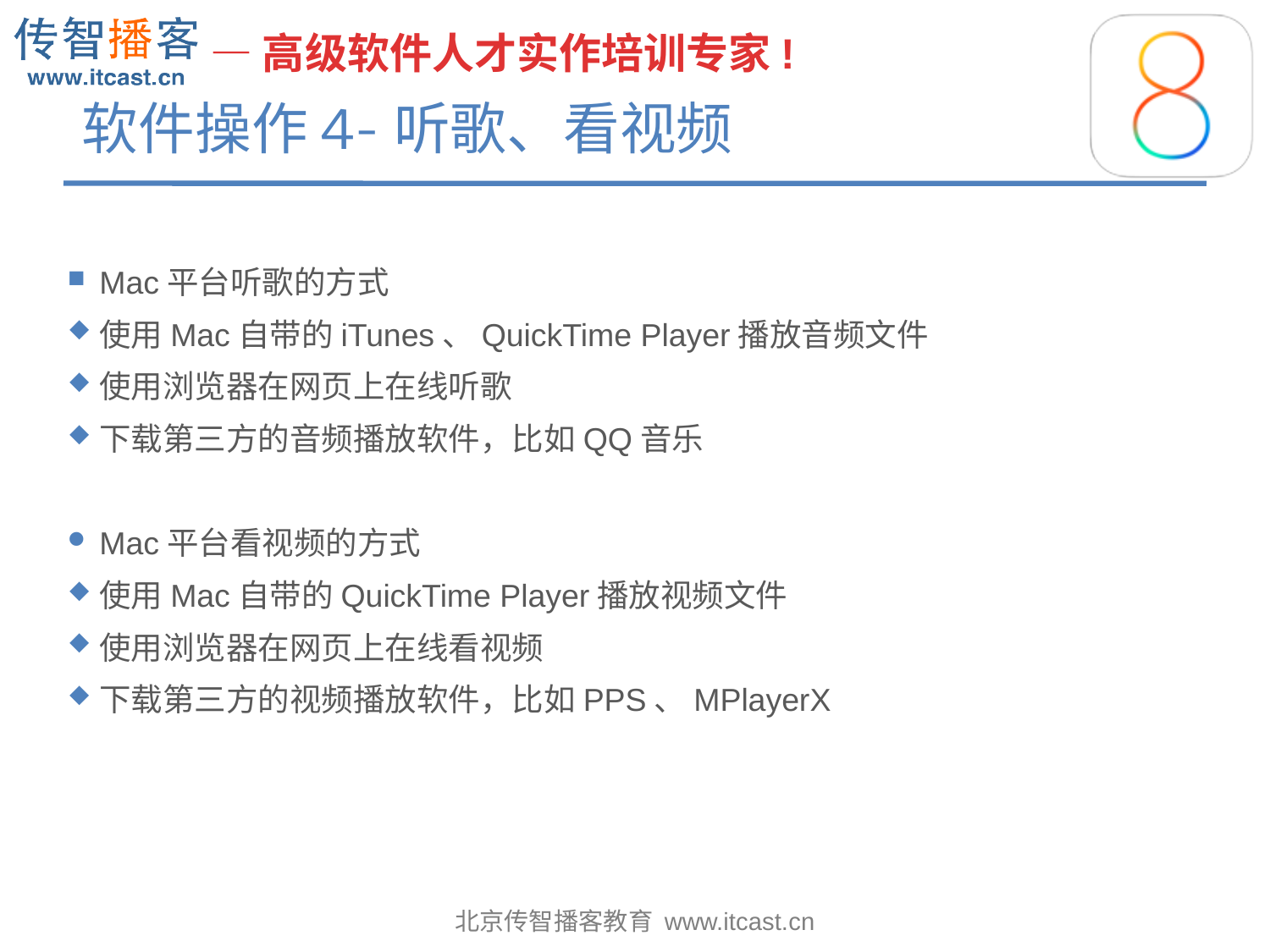

# 软件操作4-听歌、看视频
Mac平台听歌的方式
使用Mac自带的iTunes、QuickTime Player播放音频文件
使用浏览器在网页上在线听歌
下载第三方的音频播放软件，比如QQ音乐

Mac平台看视频的方式
使用Mac自带的QuickTime Player播放视频文件
使用浏览器在网页上在线看视频
下载第三方的视频播放软件，比如PPS、MPlayerX